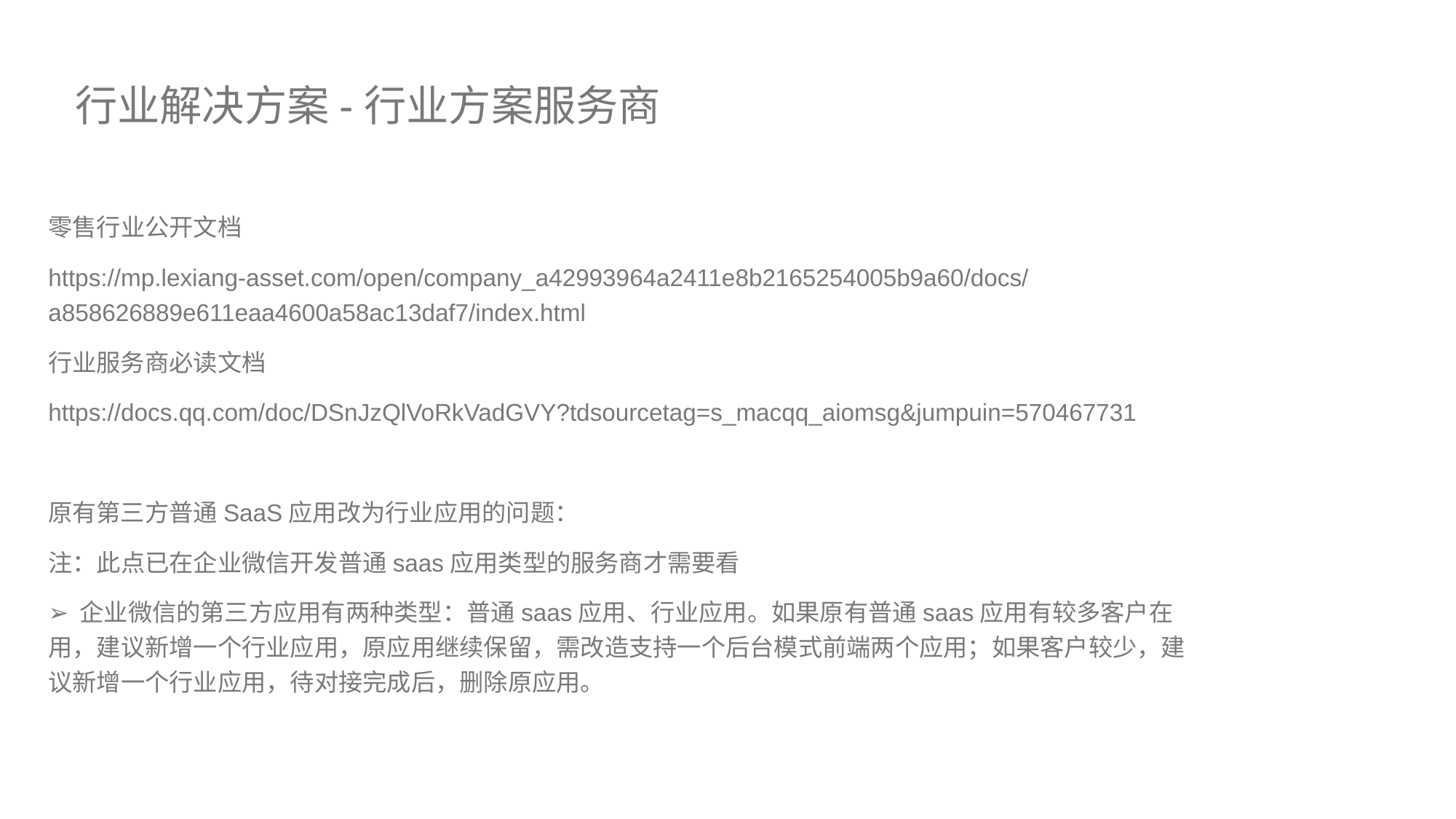

行业解决方案-行业方案服务商
零售行业公开文档
https://mp.lexiang-asset.com/open/company_a42993964a2411e8b2165254005b9a60/docs/a858626889e611eaa4600a58ac13daf7/index.html
行业服务商必读文档
https://docs.qq.com/doc/DSnJzQlVoRkVadGVY?tdsourcetag=s_macqq_aiomsg&jumpuin=570467731

原有第三方普通SaaS应用改为行业应用的问题：
注：此点已在企业微信开发普通saas应用类型的服务商才需要看
➢ 企业微信的第三方应用有两种类型：普通saas应用、行业应用。如果原有普通saas应用有较多客户在用，建议新增一个行业应用，原应用继续保留，需改造支持一个后台模式前端两个应用；如果客户较少，建议新增一个行业应用，待对接完成后，删除原应用。